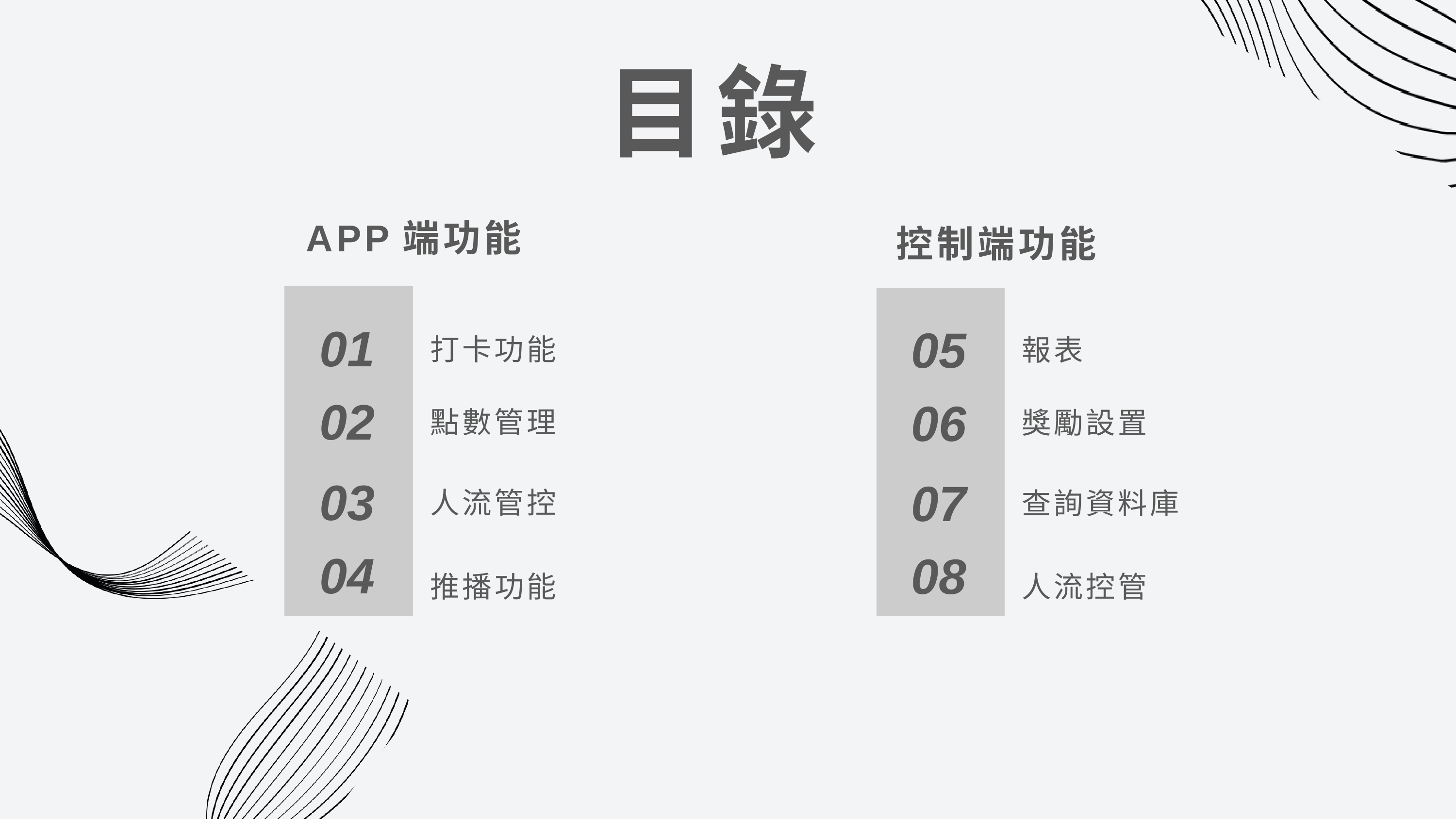

目錄
APP端功能
控制端功能

01
05
打卡功能
報表
02
06
點數管理
獎勵設置

03
07
人流管控
查詢資料庫
04
08
推播功能
人流控管